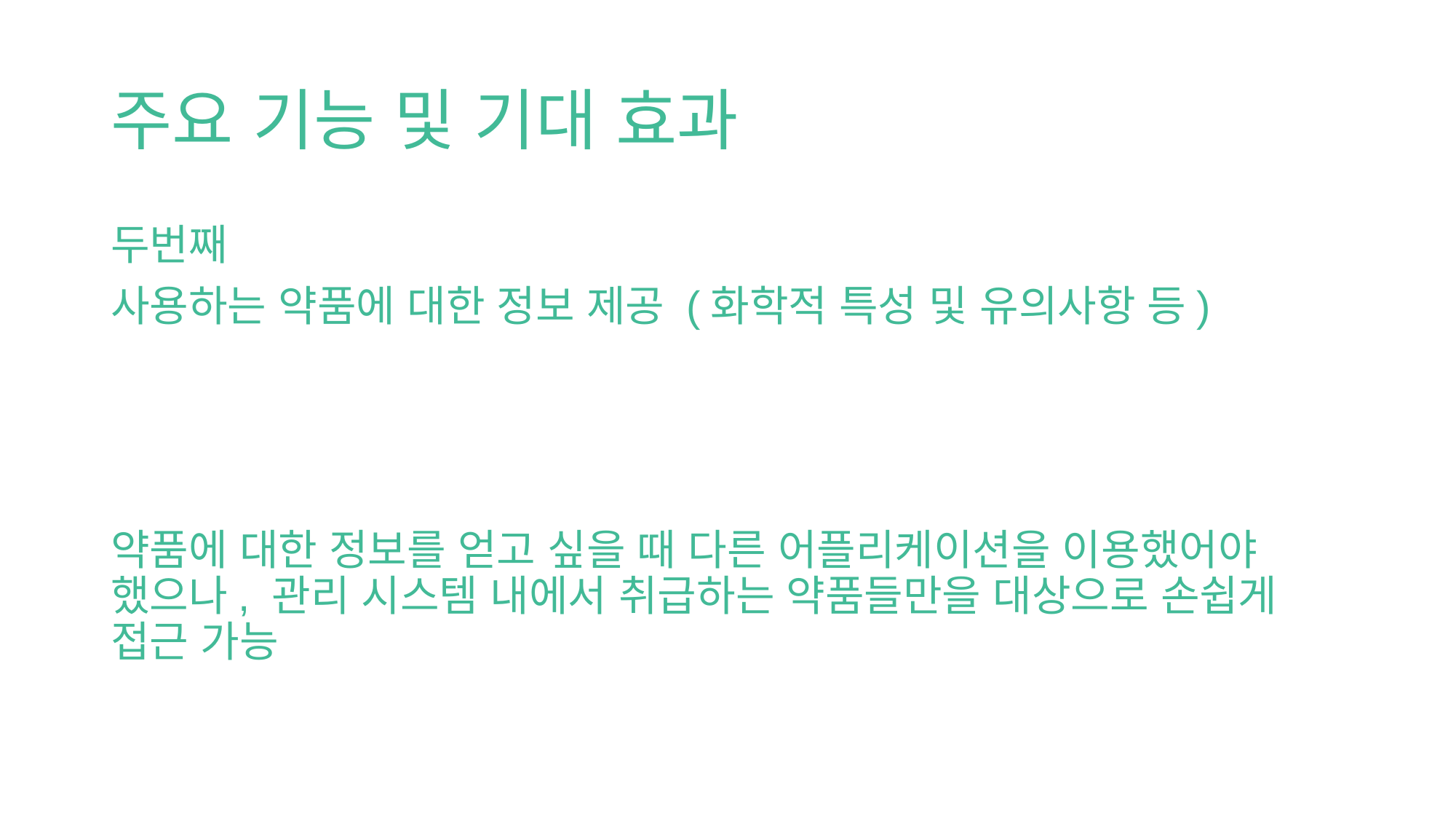

# 주요 기능 및 기대 효과
두번째
사용하는 약품에 대한 정보 제공 (화학적 특성 및 유의사항 등)

약품에 대한 정보를 얻고 싶을 때 다른 어플리케이션을 이용했어야 했으나, 관리 시스템 내에서 취급하는 약품들만을 대상으로 손쉽게 접근 가능